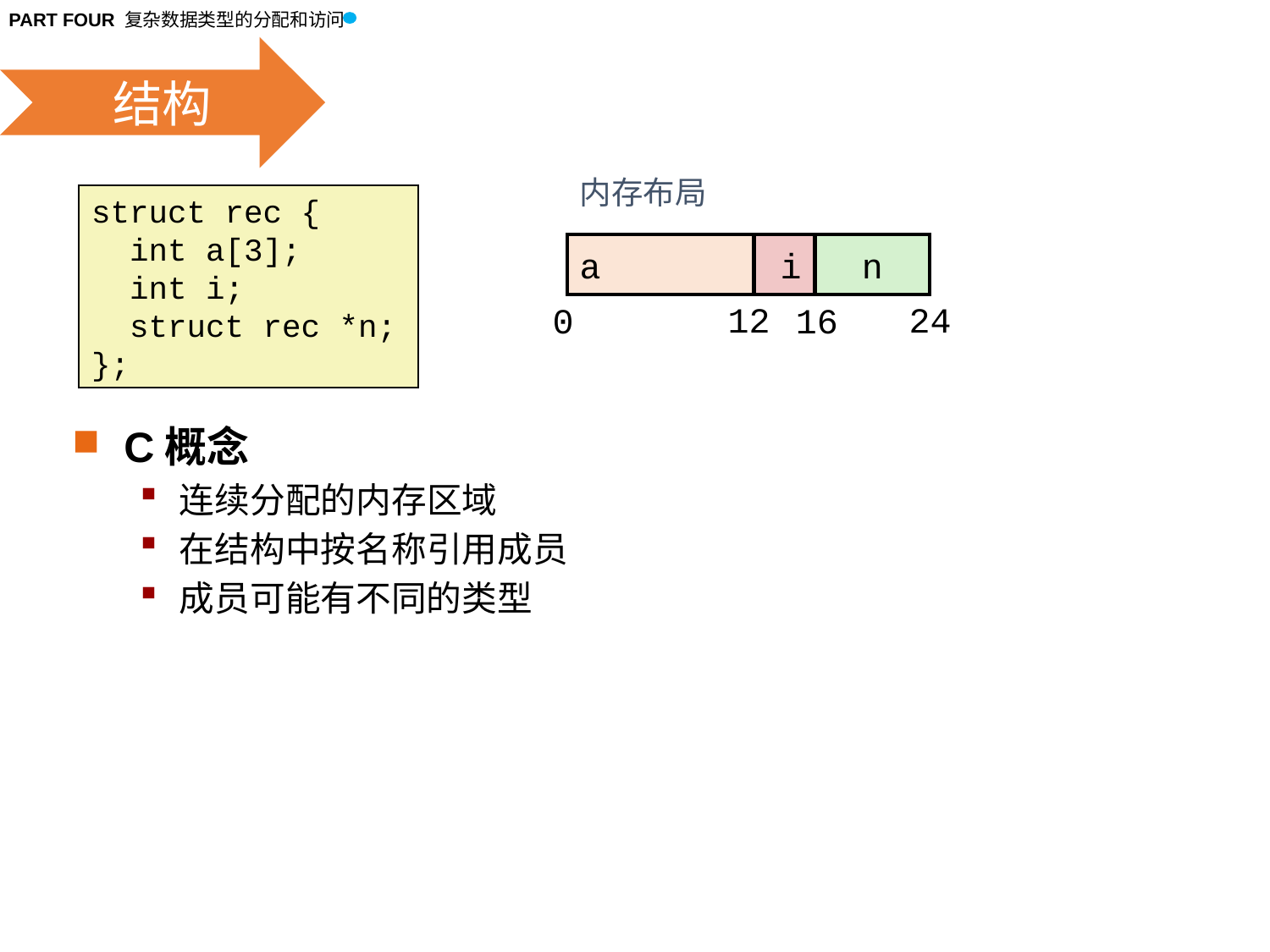

PART FOUR 复杂数据类型的分配和访问

结构
内存布局
struct rec {
  int a[3];
  int i;
  struct rec *n;
};
a
i
n
12
24
0
16
C概念
连续分配的内存区域
在结构中按名称引用成员
成员可能有不同的类型